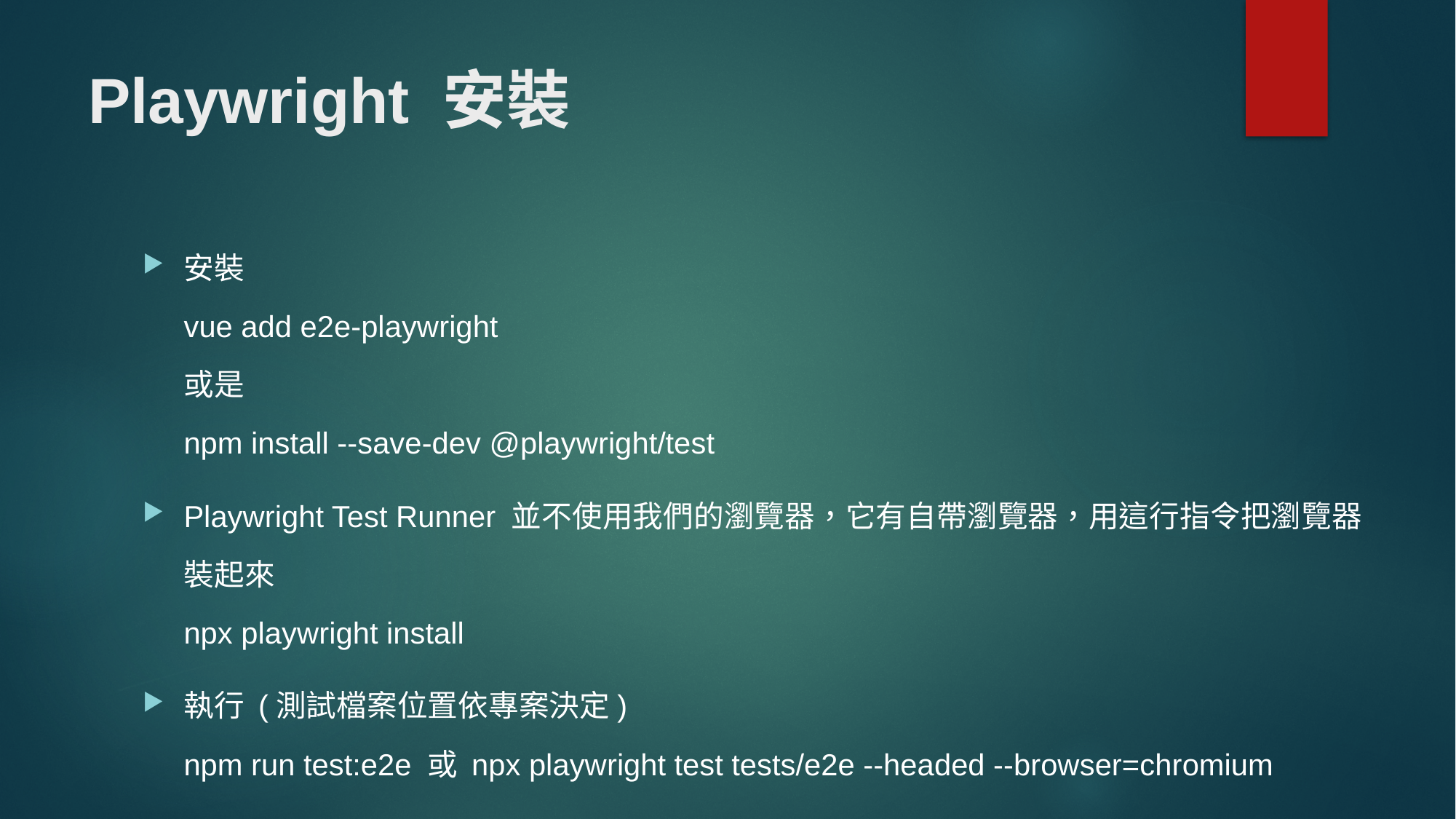

# Playwright 安裝
安裝
vue add e2e-playwright 
或是
npm install --save-dev @playwright/test
Playwright Test Runner 並不使用我們的瀏覽器，它有自帶瀏覽器，用這行指令把瀏覽器裝起來
npx playwright install
執行 (測試檔案位置依專案決定)
npm run test:e2e 或 npx playwright test tests/e2e --headed --browser=chromium